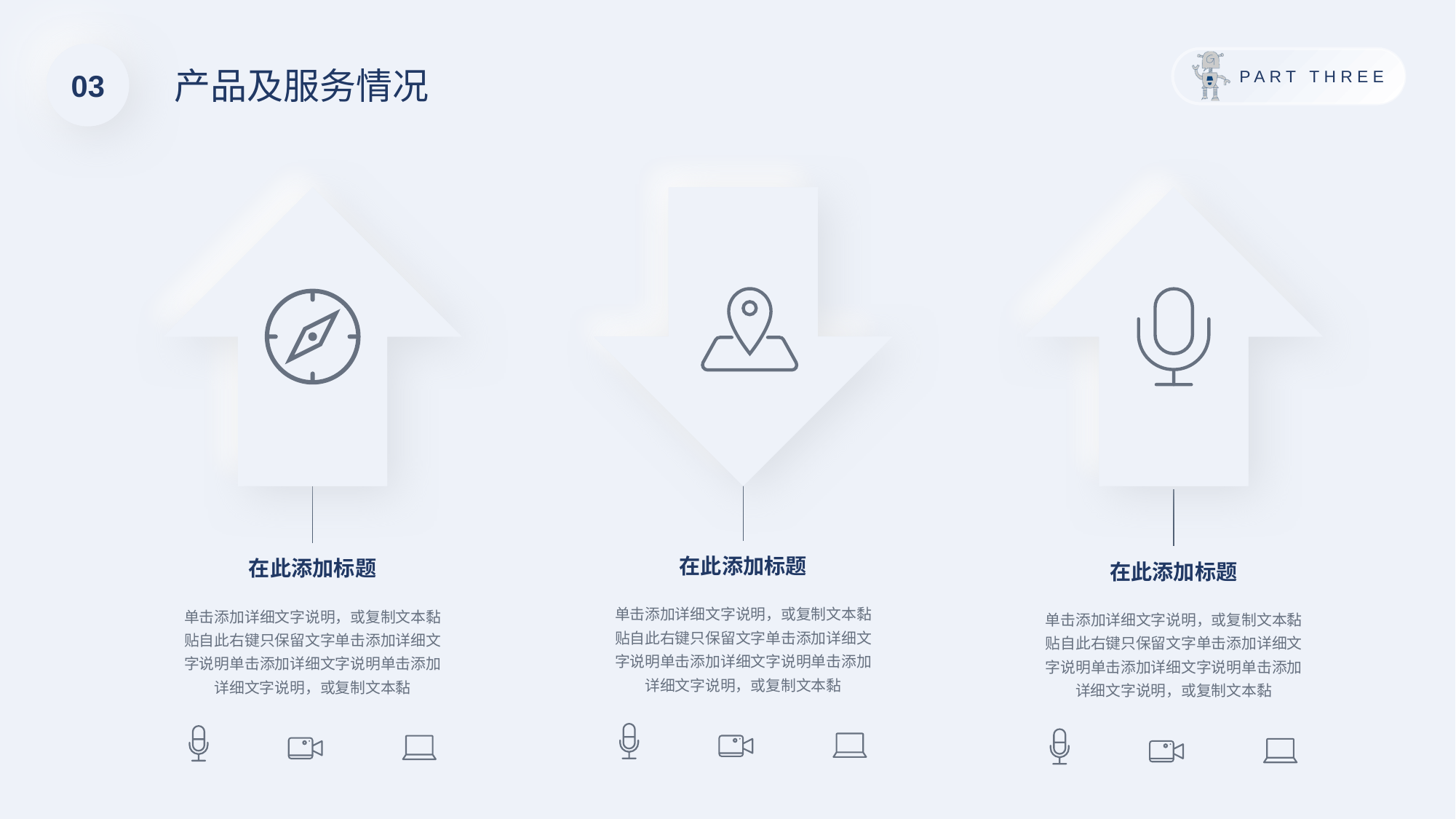

03
产品及服务情况

在此添加标题
单击添加详细文字说明，或复制文本黏贴自此右键只保留文字单击添加详细文字说明单击添加详细文字说明单击添加详细文字说明，或复制文本黏
在此添加标题
单击添加详细文字说明，或复制文本黏贴自此右键只保留文字单击添加详细文字说明单击添加详细文字说明单击添加详细文字说明，或复制文本黏
在此添加标题
单击添加详细文字说明，或复制文本黏贴自此右键只保留文字单击添加详细文字说明单击添加详细文字说明单击添加详细文字说明，或复制文本黏